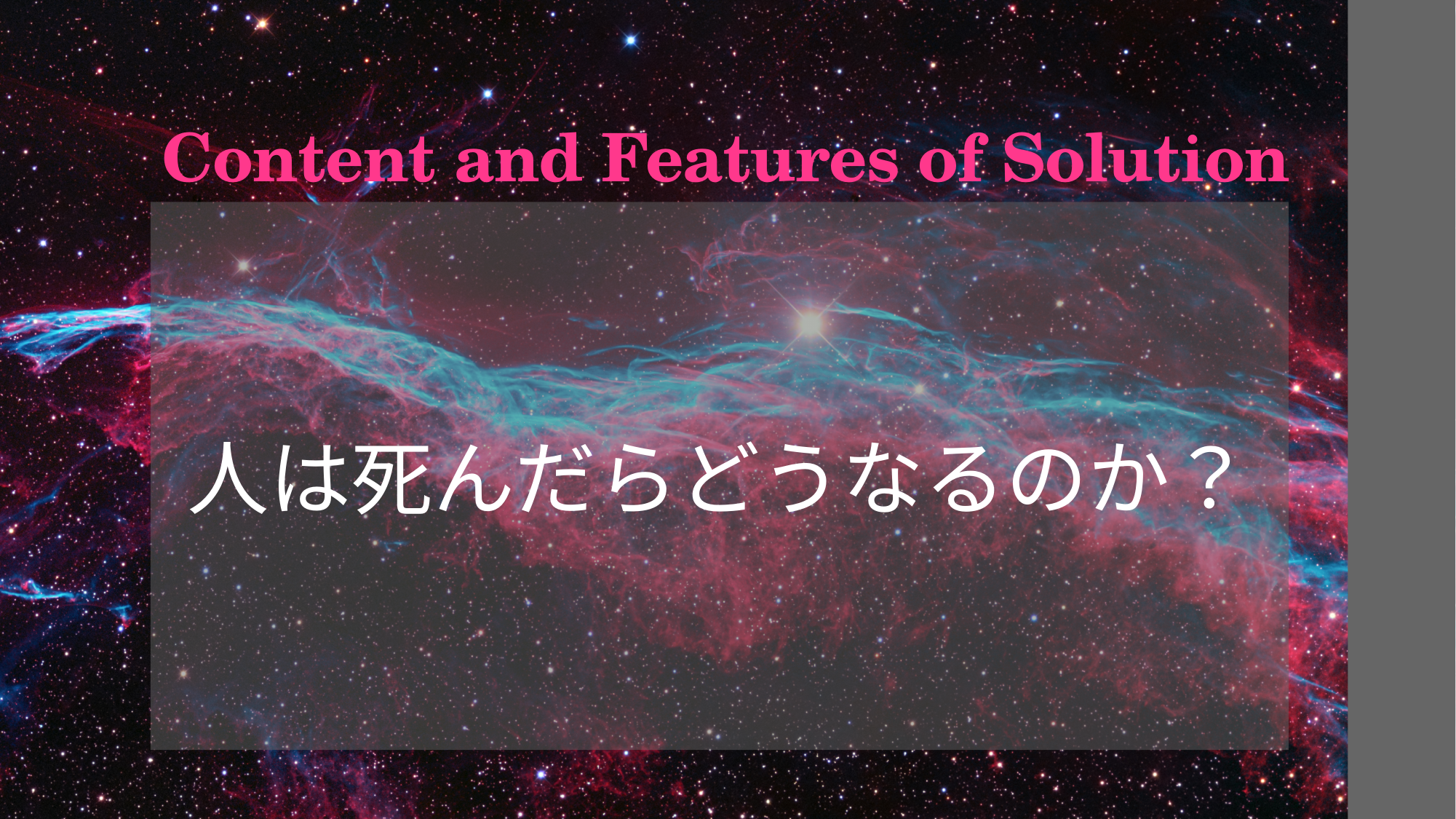

# Content and Features of Solution
人は死んだらどうなるのか？